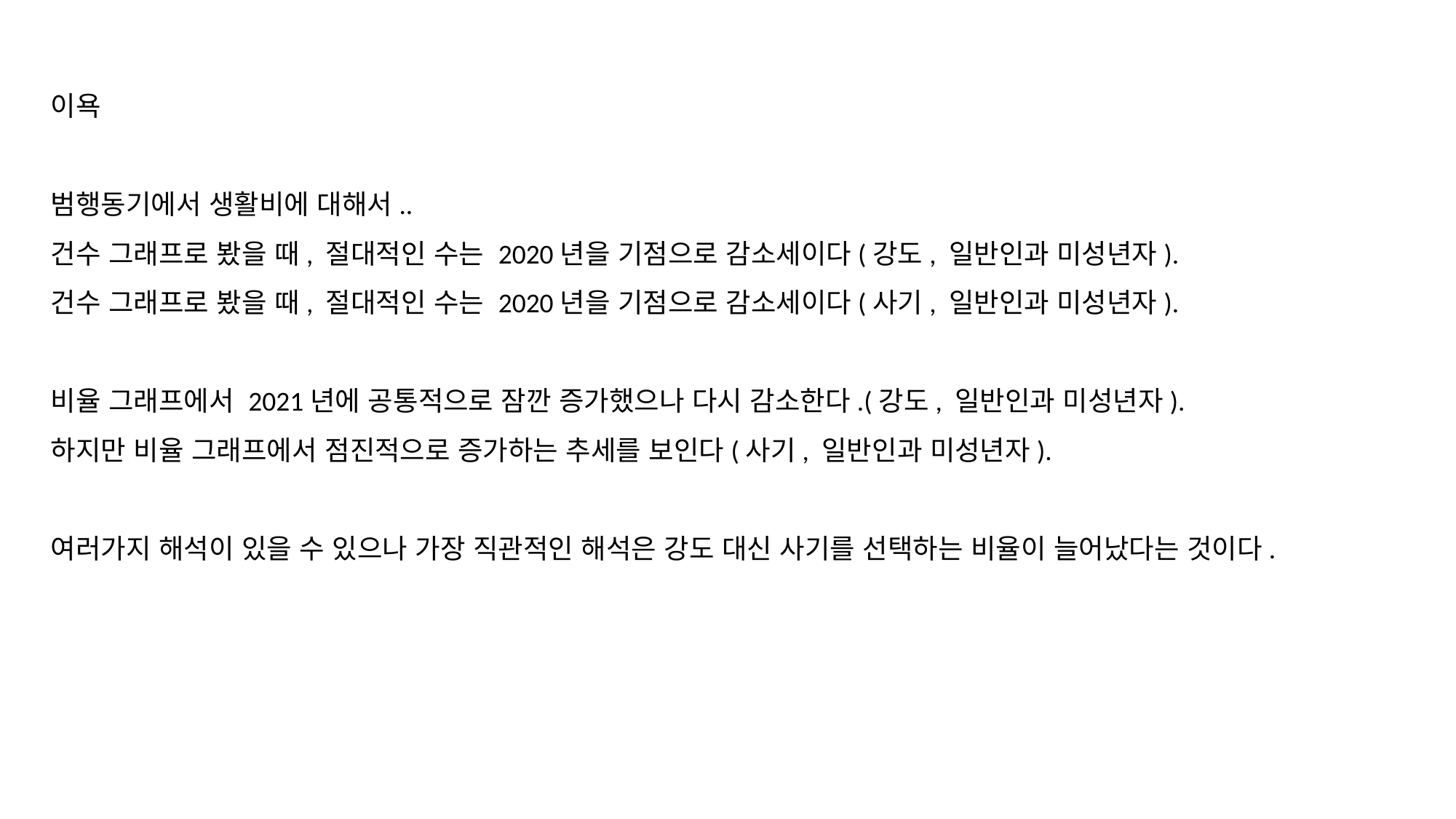

이욕

범행동기에서 생활비에 대해서..
건수 그래프로 봤을 때, 절대적인 수는 2020년을 기점으로 감소세이다(강도, 일반인과 미성년자).
건수 그래프로 봤을 때, 절대적인 수는 2020년을 기점으로 감소세이다(사기, 일반인과 미성년자).

비율 그래프에서 2021년에 공통적으로 잠깐 증가했으나 다시 감소한다.(강도, 일반인과 미성년자).
하지만 비율 그래프에서 점진적으로 증가하는 추세를 보인다(사기, 일반인과 미성년자).

여러가지 해석이 있을 수 있으나 가장 직관적인 해석은 강도 대신 사기를 선택하는 비율이 늘어났다는 것이다.